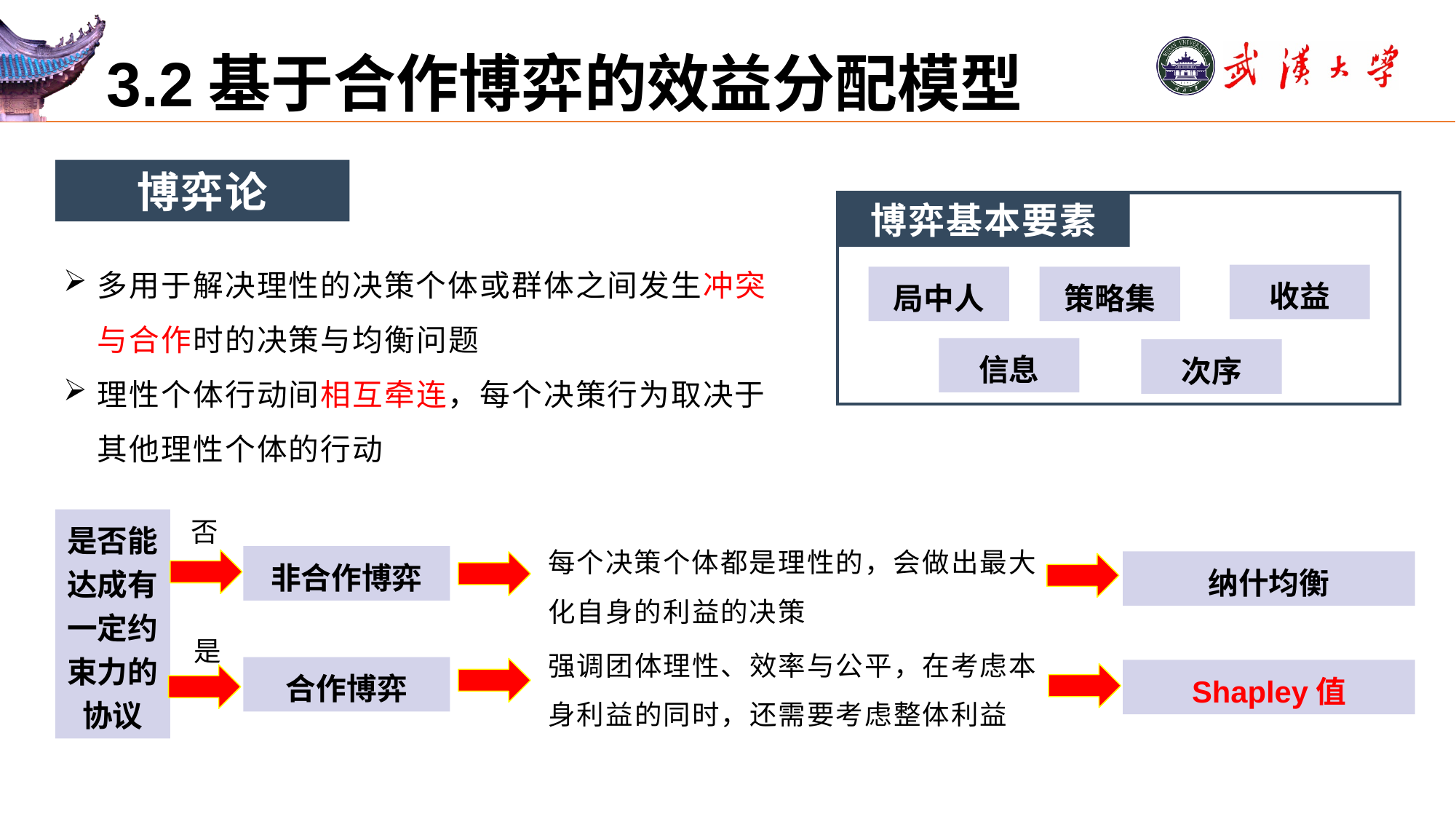

# 3.2基于合作博弈的效益分配模型
博弈论
博弈基本要素

多用于解决理性的决策个体或群体之间发生冲突与合作时的决策与均衡问题
理性个体行动间相互牵连，每个决策行为取决于其他理性个体的行动
收益
局中人
策略集
信息
次序
否
是否能达成有一定约束力的协议
每个决策个体都是理性的，会做出最大化自身的利益的决策
非合作博弈

纳什均衡

强调团体理性、效率与公平，在考虑本身利益的同时，还需要考虑整体利益
是
合作博弈

Shapley值